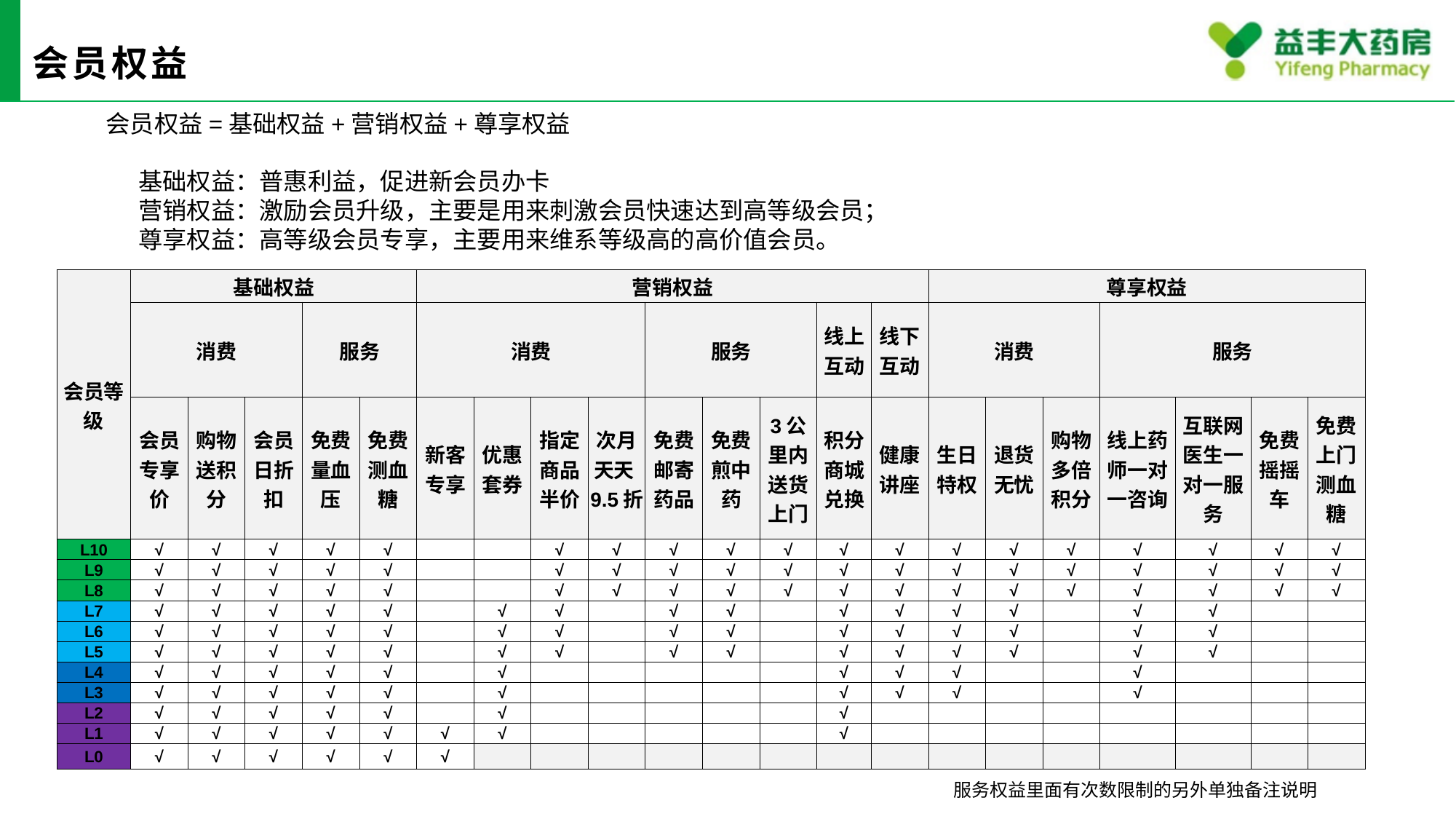

# 会员权益
   会员权益=基础权益+营销权益+尊享权益

基础权益：普惠利益，促进新会员办卡
营销权益：激励会员升级，主要是用来刺激会员快速达到高等级会员；
尊享权益：高等级会员专享，主要用来维系等级高的高价值会员。
| 会员等级 | 基础权益 |  |  |  |  | 营销权益 |  |  |  |  |  |  |  |  | 尊享权益 |  |  |  |  |  |  |
| --- | --- | --- | --- | --- | --- | --- | --- | --- | --- | --- | --- | --- | --- | --- | --- | --- | --- | --- | --- | --- | --- |
|  | 消费 |  |  | 服务 |  | 消费 |  |  |  | 服务 |  |  | 线上互动 | 线下互动 | 消费 |  |  | 服务 |  |  |  |
|  | 会员专享价 | 购物送积分 | 会员日折扣 | 免费量血压 | 免费测血糖 | 新客专享 | 优惠套券 | 指定商品半价 | 次月天天9.5折 | 免费邮寄药品 | 免费煎中药 | 3公里内送货上门 | 积分商城兑换 | 健康讲座 | 生日特权 | 退货无忧 | 购物多倍积分 | 线上药师一对一咨询 | 互联网医生一对一服务 | 免费摇摇车 | 免费上门测血糖 |
| L10 | √ | √ | √ | √ | √ |  |  | √ | √ | √ | √ | √ | √ | √ | √ | √ | √ | √ | √ | √ | √ |
| L9 | √ | √ | √ | √ | √ |  |  | √ | √ | √ | √ | √ | √ | √ | √ | √ | √ | √ | √ | √ | √ |
| L8 | √ | √ | √ | √ | √ |  |  | √ | √ | √ | √ | √ | √ | √ | √ | √ | √ | √ | √ | √ | √ |
| L7 | √ | √ | √ | √ | √ |  | √ | √ |  | √ | √ |  | √ | √ | √ | √ |  | √ | √ |  |  |
| L6 | √ | √ | √ | √ | √ |  | √ | √ |  | √ | √ |  | √ | √ | √ | √ |  | √ | √ |  |  |
| L5 | √ | √ | √ | √ | √ |  | √ | √ |  | √ | √ |  | √ | √ | √ | √ |  | √ | √ |  |  |
| L4 | √ | √ | √ | √ | √ |  | √ |  |  |  |  |  | √ | √ | √ |  |  | √ |  |  |  |
| L3 | √ | √ | √ | √ | √ |  | √ |  |  |  |  |  | √ | √ | √ |  |  | √ |  |  |  |
| L2 | √ | √ | √ | √ | √ |  | √ |  |  |  |  |  | √ |  |  |  |  |  |  |  |  |
| L1 | √ | √ | √ | √ | √ | √ | √ |  |  |  |  |  | √ |  |  |  |  |  |  |  |  |
| L0 | √ | √ | √ | √ | √ | √ |  |  |  |  |  |  |  |  |  |  |  |  |  |  |  |
服务权益里面有次数限制的另外单独备注说明